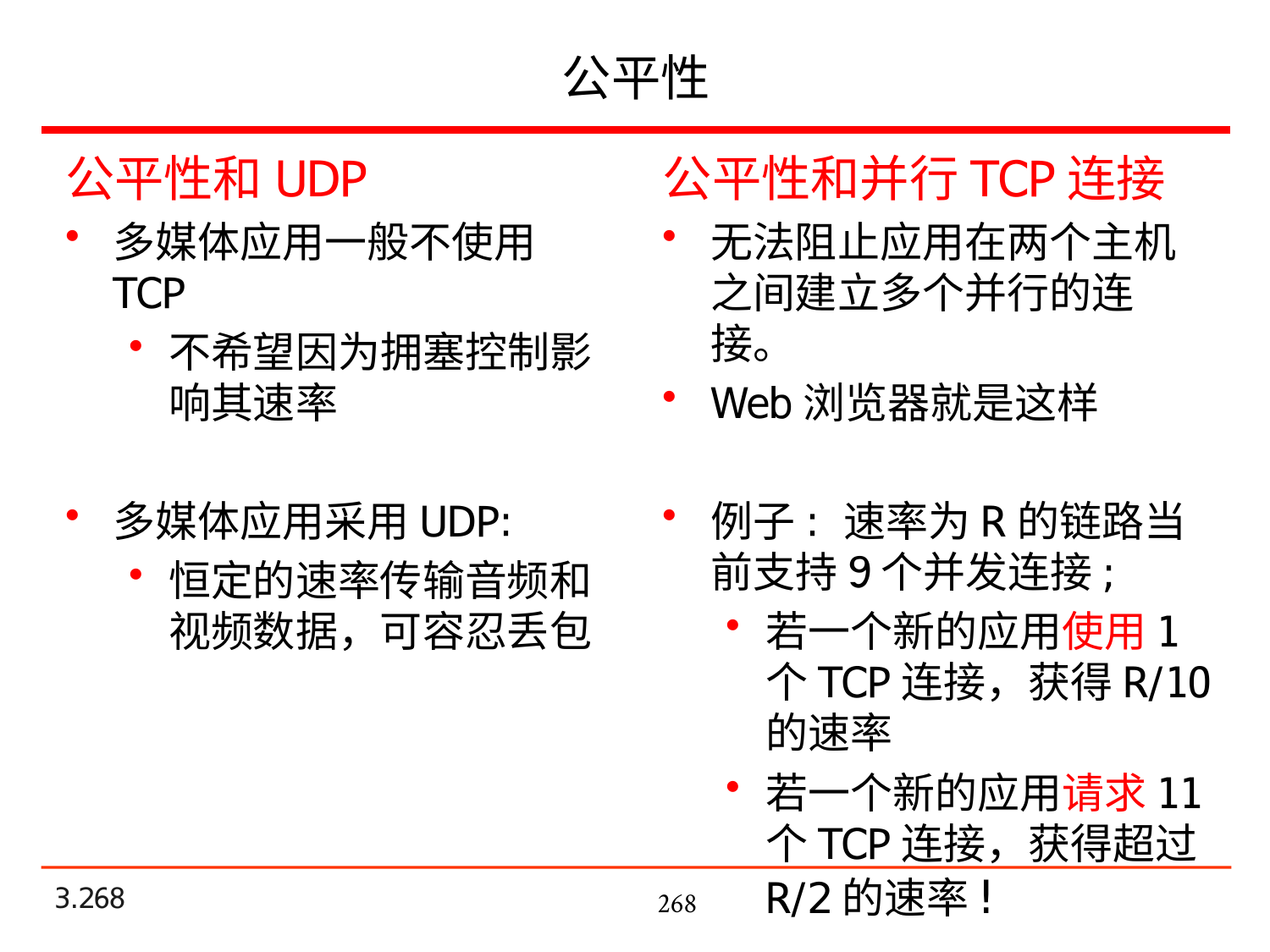

# 公平性
公平性和UDP
多媒体应用一般不使用 TCP
不希望因为拥塞控制影响其速率

多媒体应用采用UDP:
恒定的速率传输音频和视频数据，可容忍丢包
公平性和并行TCP连接
无法阻止应用在两个主机之间建立多个并行的连接。
Web浏览器就是这样

例子: 速率为R的链路当前支持9个并发连接;
若一个新的应用使用1个TCP连接，获得R/10的速率
若一个新的应用请求11个TCP连接，获得超过R/2的速率!
268